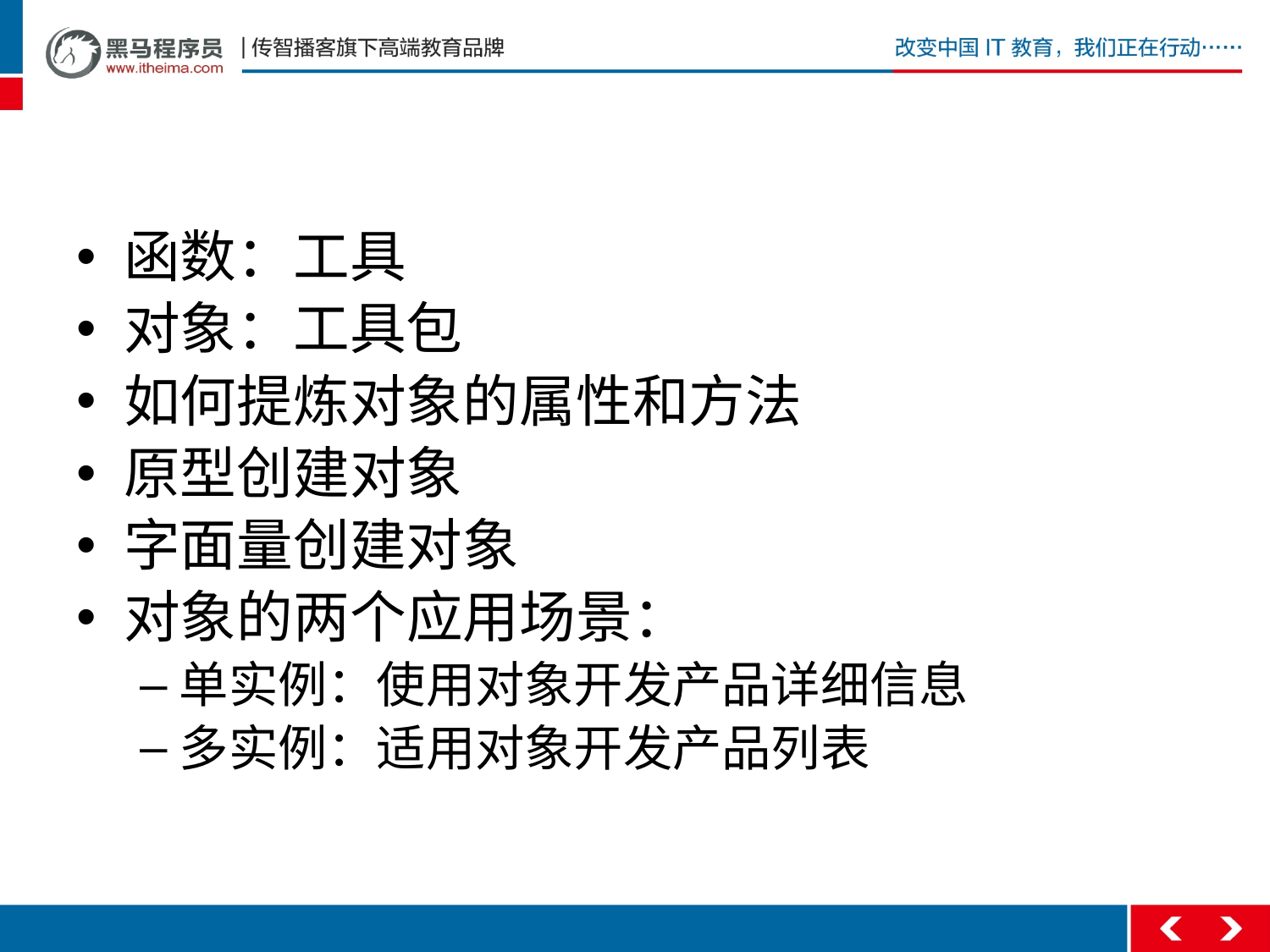

#
函数：工具
对象：工具包
如何提炼对象的属性和方法
原型创建对象
字面量创建对象
对象的两个应用场景：
单实例：使用对象开发产品详细信息
多实例：适用对象开发产品列表